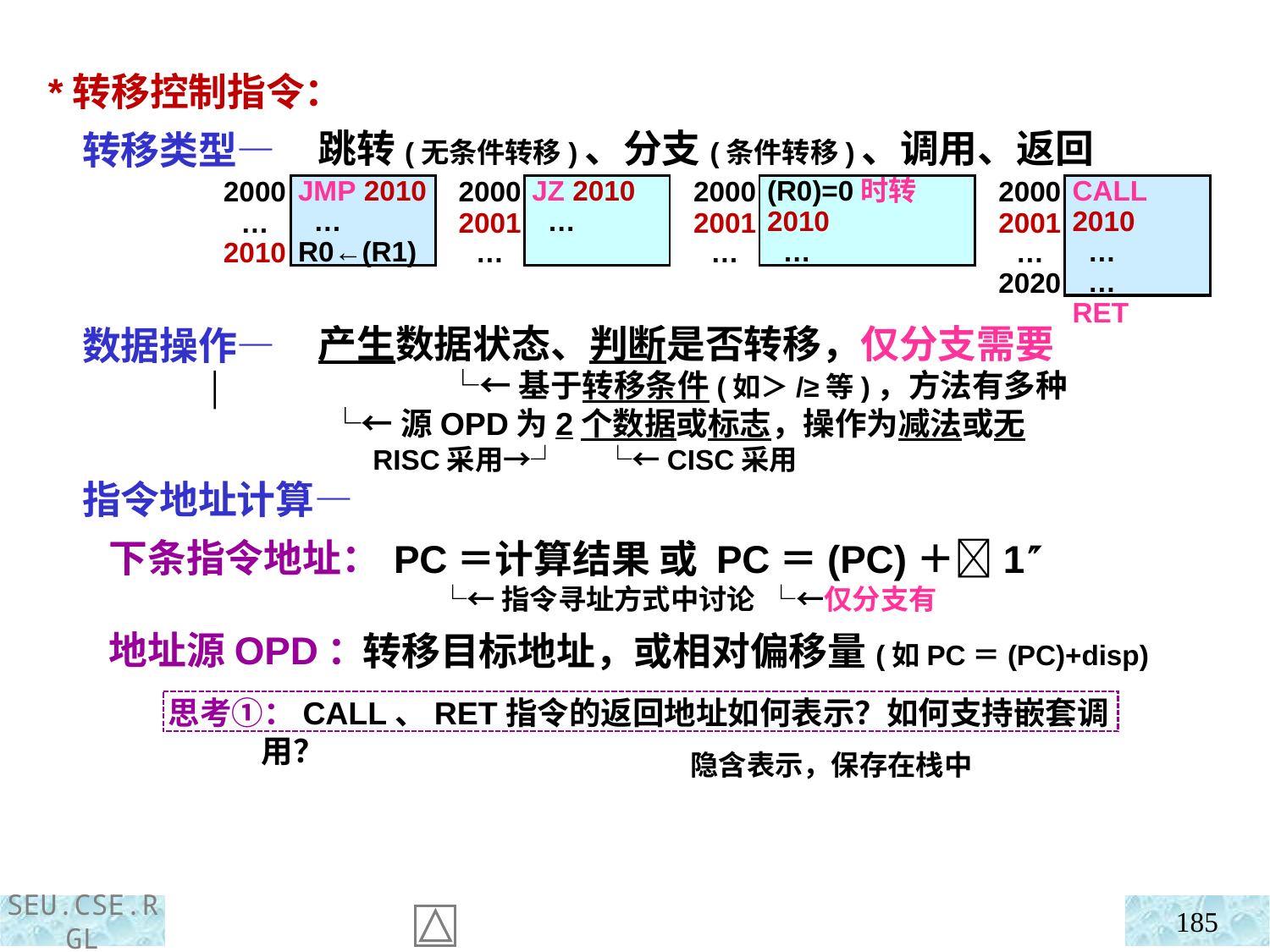

*转移控制指令：
    转移类型—

    数据操作—
                   │

    指令地址计算—
       下条指令地址：

       地址源OPD：
跳转(无条件转移)、分支(条件转移)、调用、返回

产生数据状态、判断是否转移，仅分支需要
                  └←基于转移条件(如＞/≥等)，方法有多种
  └←源OPD为2个数据或标志，操作为减法或无
       RISC采用→┘       └←CISC采用

       PC＝计算结果 或 PC＝(PC)＋″1″
                   └←指令寻址方式中讨论  └←仅分支有
    转移目标地址，或相对偏移量(如PC＝(PC)+disp)
2000
…
2010
JMP 2010
  …
R0←(R1)
2000
2001
…
JZ 2010
  …
2000
2001
…
(R0)=0时转2010
  …
2000
2001
…
2020
CALL 2010
  …
  …
RET
思考①：CALL、RET指令的返回地址如何表示？如何支持嵌套调用？
隐含表示，保存在栈中
185